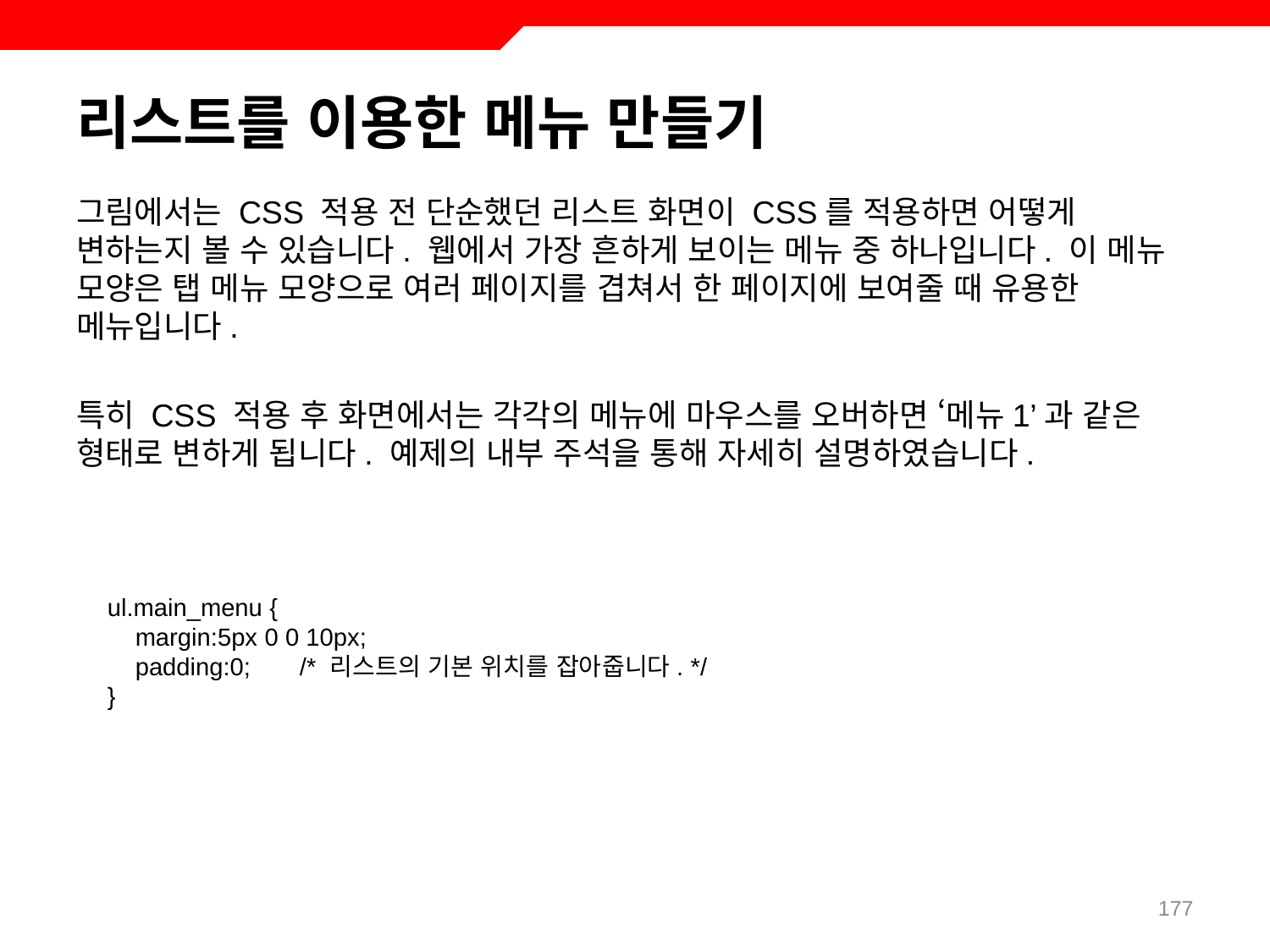

# 리스트를 이용한 메뉴 만들기
그림에서는 CSS 적용 전 단순했던 리스트 화면이 CSS를 적용하면 어떻게 변하는지 볼 수 있습니다. 웹에서 가장 흔하게 보이는 메뉴 중 하나입니다. 이 메뉴 모양은 탭 메뉴 모양으로 여러 페이지를 겹쳐서 한 페이지에 보여줄 때 유용한 메뉴입니다.

특히 CSS 적용 후 화면에서는 각각의 메뉴에 마우스를 오버하면 ‘메뉴1’과 같은 형태로 변하게 됩니다. 예제의 내부 주석을 통해 자세히 설명하였습니다.
ul.main_menu {
    margin:5px 0 0 10px;
    padding:0;       /* 리스트의 기본 위치를 잡아줍니다. */
}
177